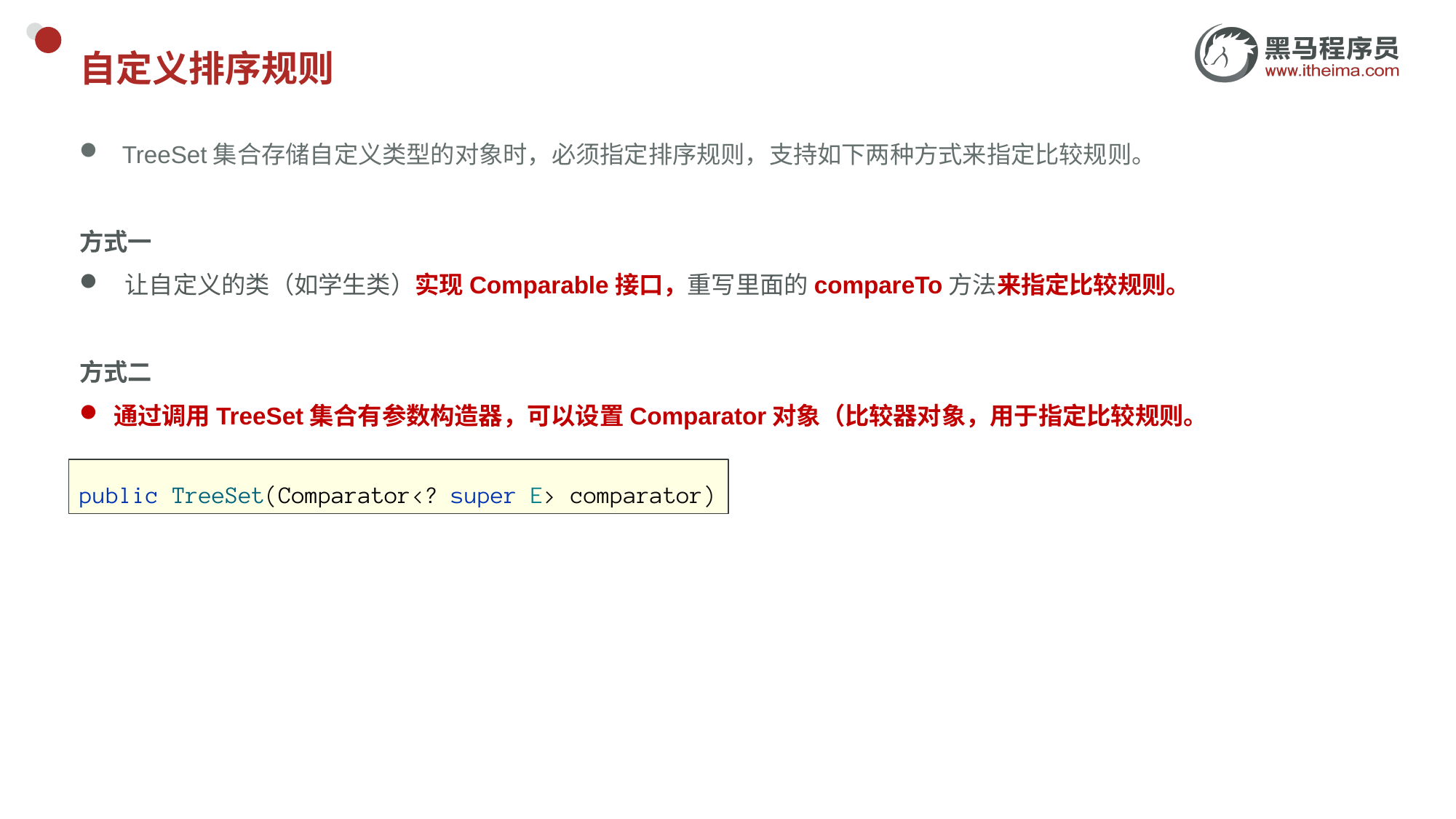

# 自定义排序规则
TreeSet集合存储自定义类型的对象时，必须指定排序规则，支持如下两种方式来指定比较规则。

方式一
 让自定义的类（如学生类）实现Comparable接口，重写里面的compareTo方法来指定比较规则。

方式二
通过调用TreeSet集合有参数构造器，可以设置Comparator对象（比较器对象，用于指定比较规则。
public TreeSet(Comparator<? super E> comparator)